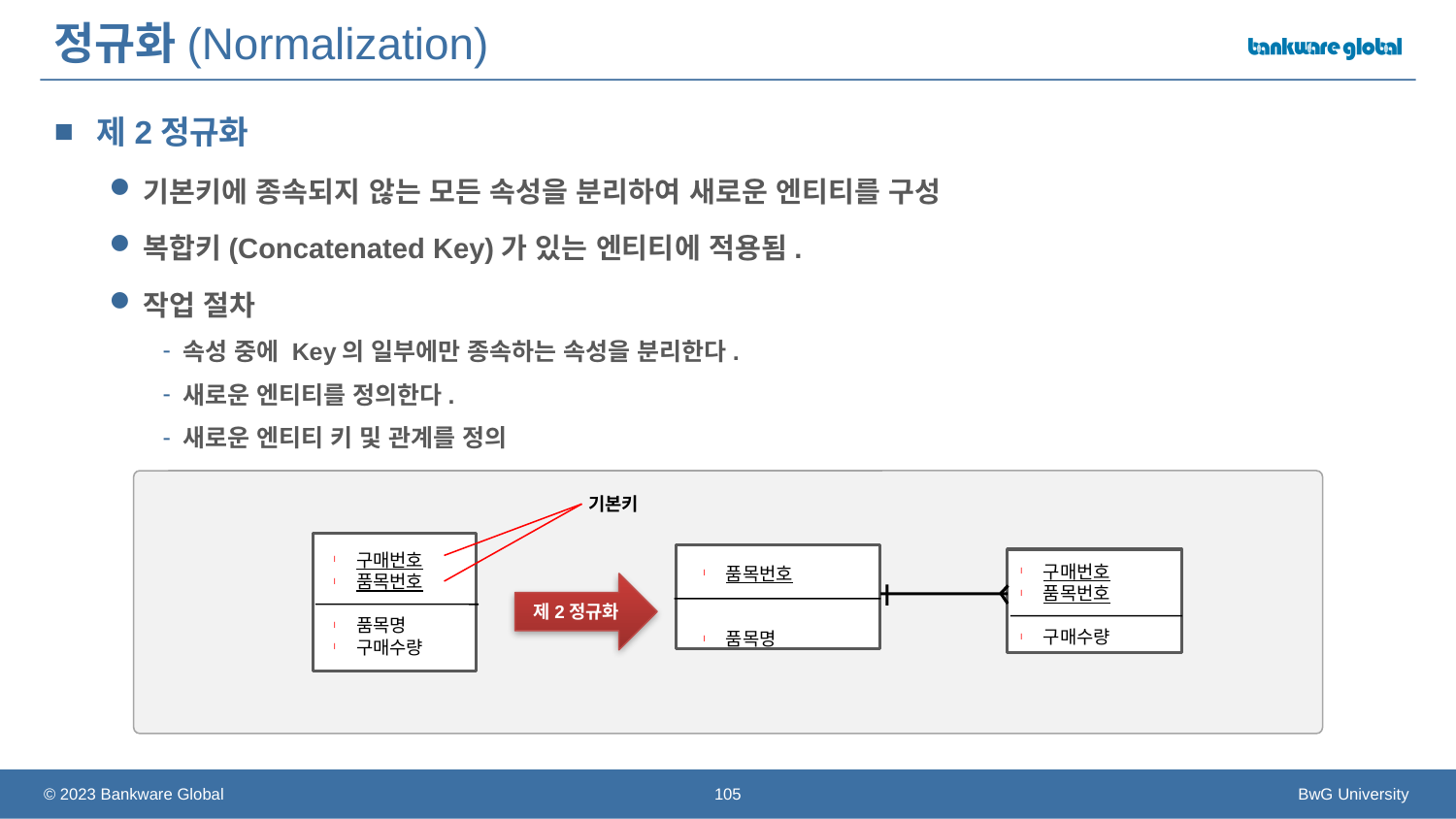

# 정규화(Normalization)
제2정규화
기본키에 종속되지 않는 모든 속성을 분리하여 새로운 엔티티를 구성
복합키(Concatenated Key)가 있는 엔티티에 적용됨.
작업 절차
속성 중에 Key의 일부에만 종속하는 속성을 분리한다.
새로운 엔티티를 정의한다.
새로운 엔티티 키 및 관계를 정의

기본키

구매번호
품목번호

품목명
구매수량

품목번호

품목명
구매번호
품목번호

구매수량
제2정규화

105